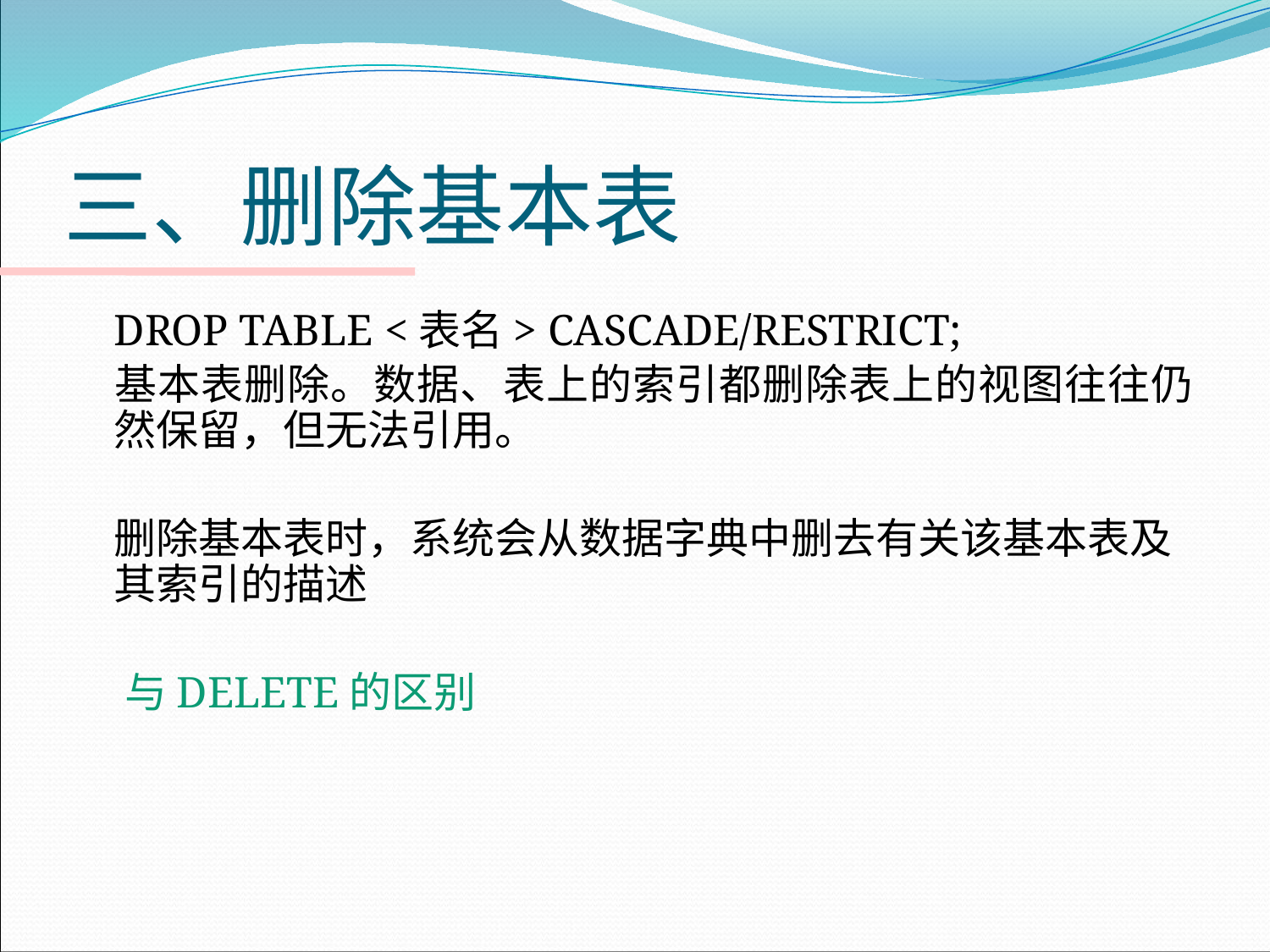

# 三、删除基本表
	DROP TABLE <表名> CASCADE/RESTRICT;
	基本表删除。数据、表上的索引都删除表上的视图往往仍然保留，但无法引用。

	删除基本表时，系统会从数据字典中删去有关该基本表及其索引的描述

    与DELETE的区别

252